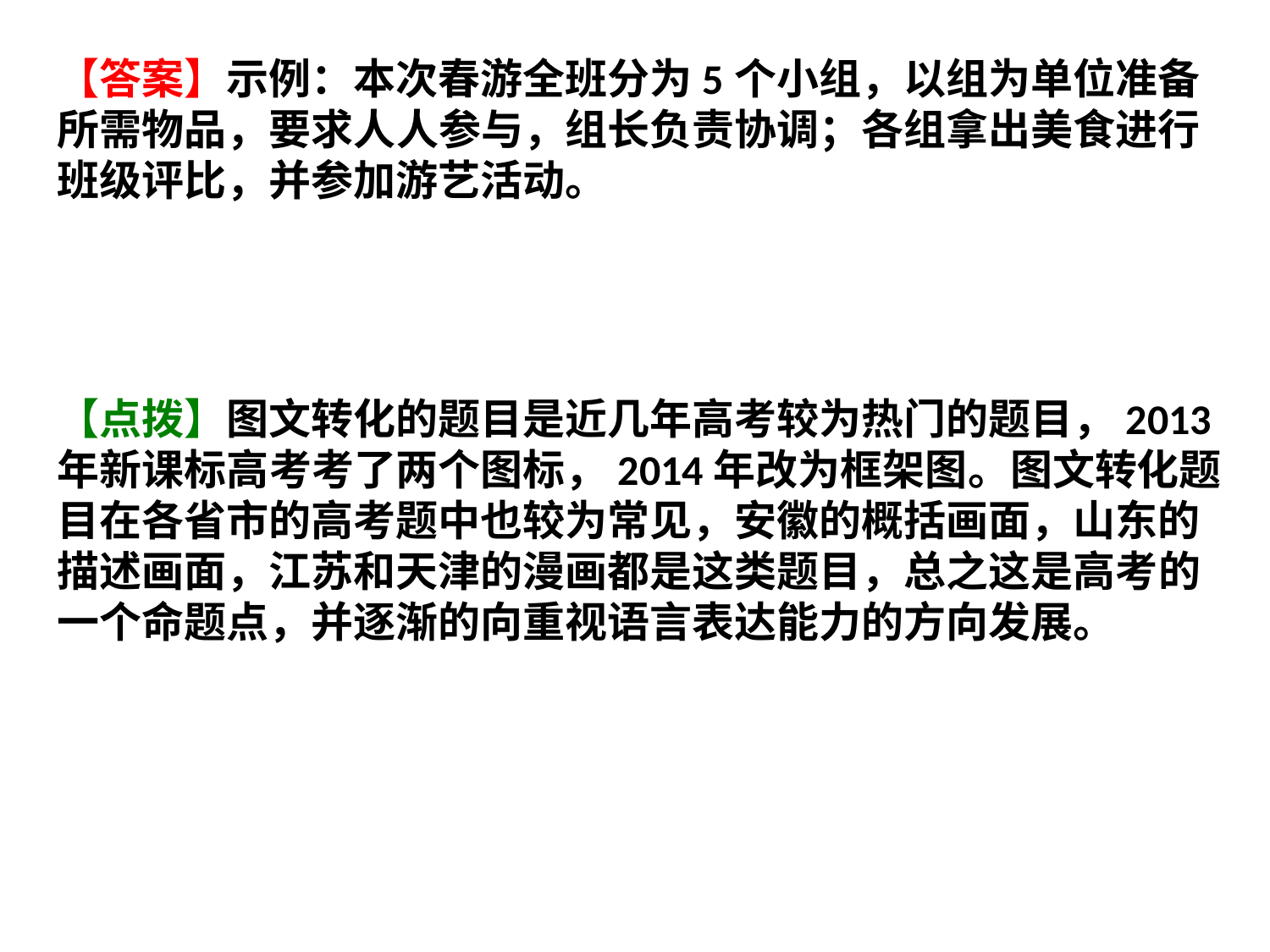

【答案】示例：本次春游全班分为5个小组，以组为单位准备所需物品，要求人人参与，组长负责协调；各组拿出美食进行班级评比，并参加游艺活动。
【点拨】图文转化的题目是近几年高考较为热门的题目，2013年新课标高考考了两个图标，2014年改为框架图。图文转化题目在各省市的高考题中也较为常见，安徽的概括画面，山东的描述画面，江苏和天津的漫画都是这类题目，总之这是高考的一个命题点，并逐渐的向重视语言表达能力的方向发展。